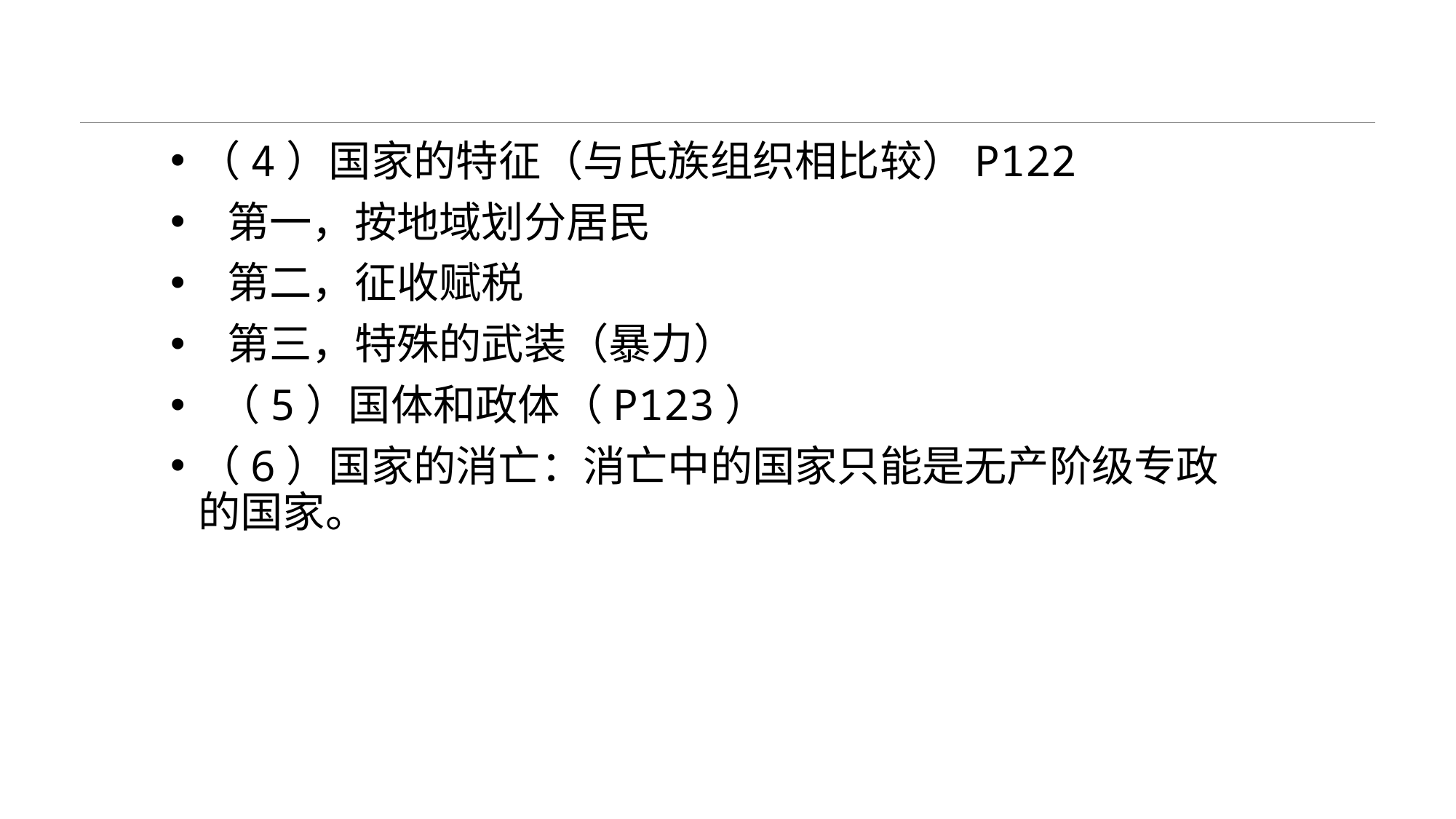

#
（4）国家的特征（与氏族组织相比较）P122
  第一，按地域划分居民
  第二，征收赋税
  第三，特殊的武装（暴力）
 （5）国体和政体（P123）
（6）国家的消亡：消亡中的国家只能是无产阶级专政的国家。